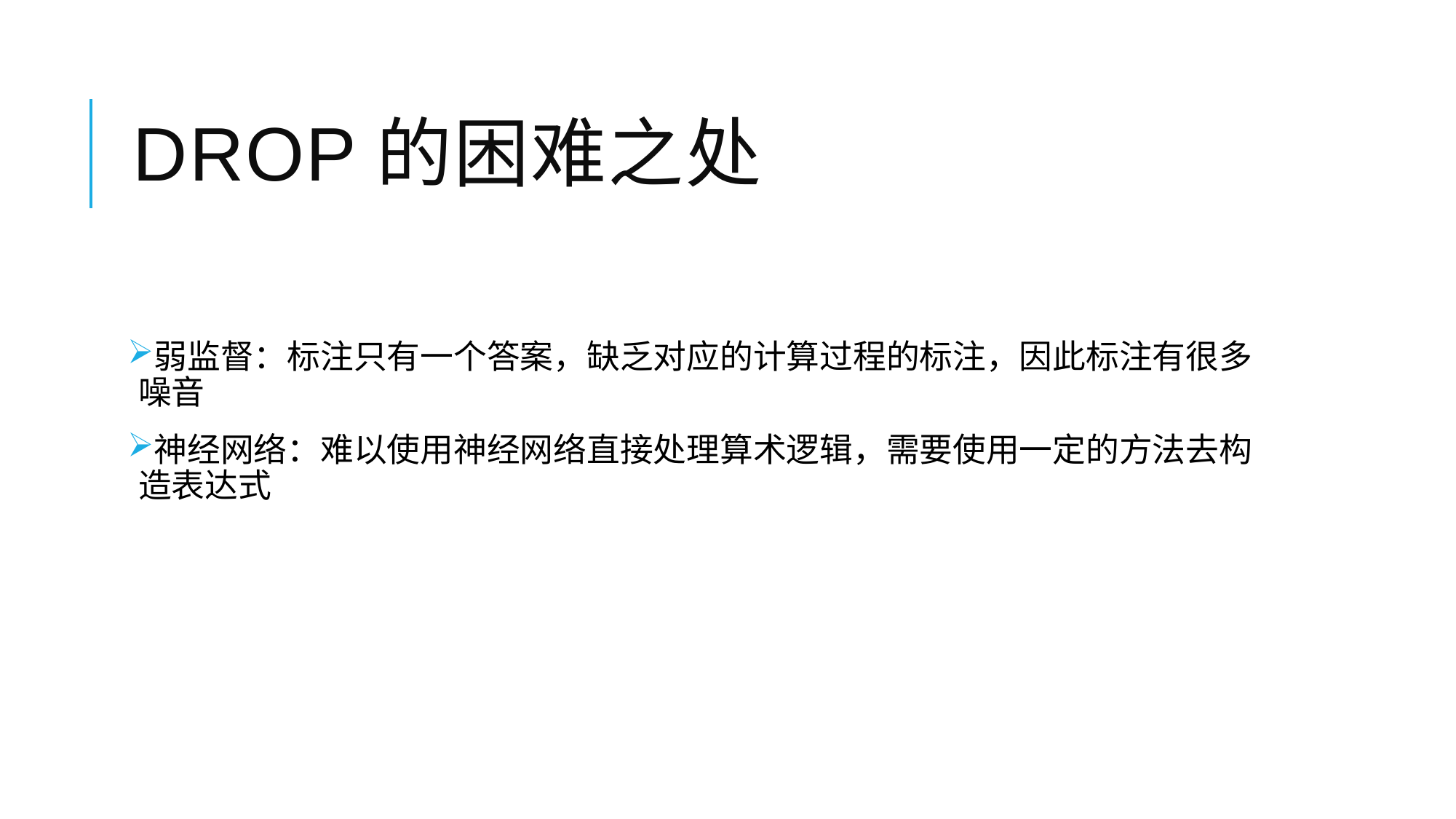

# DROP的困难之处

弱监督：标注只有一个答案，缺乏对应的计算过程的标注，因此标注有很多噪音
神经网络：难以使用神经网络直接处理算术逻辑，需要使用一定的方法去构造表达式